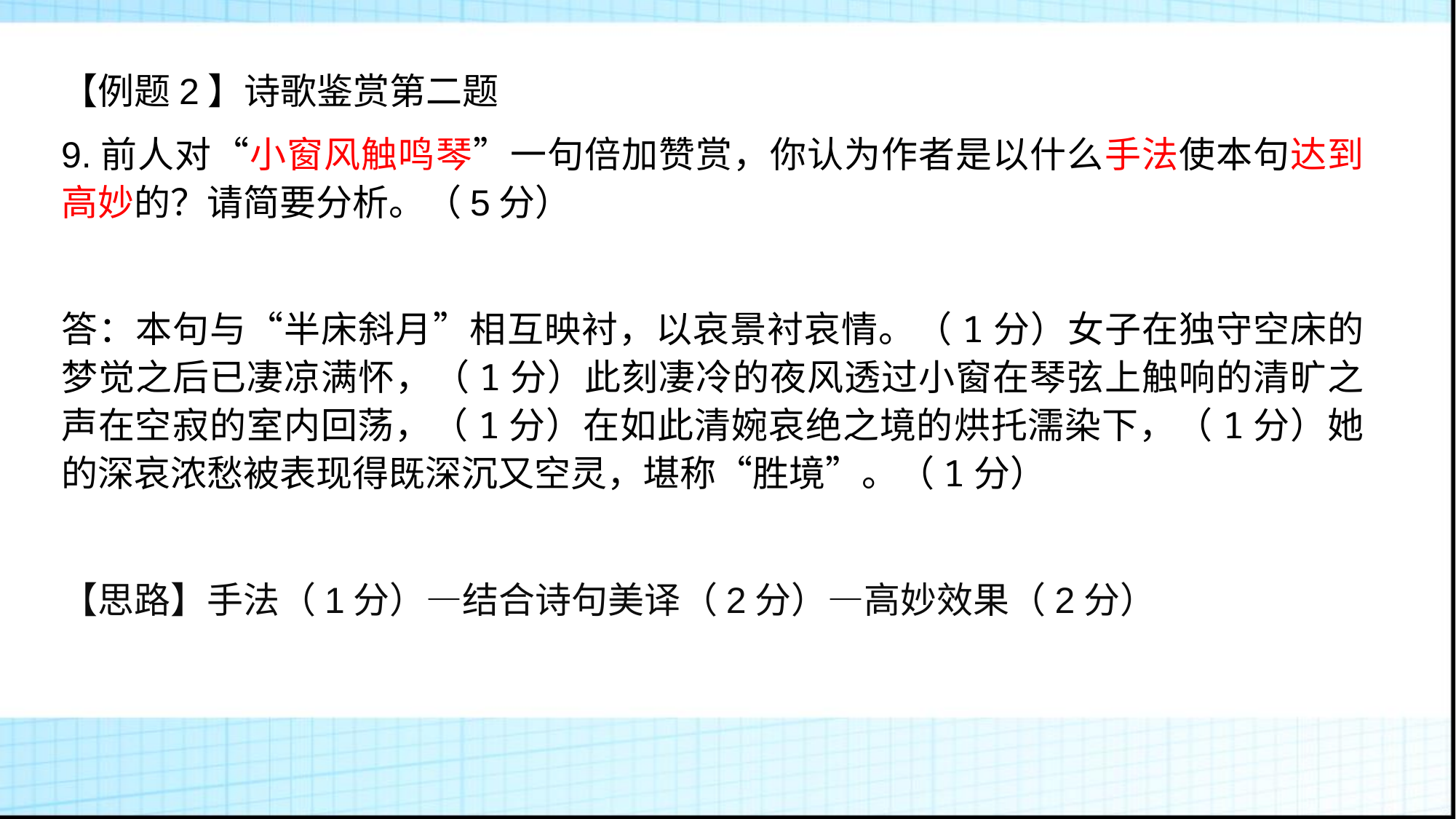

【例题2】诗歌鉴赏第二题
9.前人对“小窗风触鸣琴”一句倍加赞赏，你认为作者是以什么手法使本句达到高妙的？请简要分析。（5分）

答：本句与“半床斜月”相互映衬，以哀景衬哀情。（1分）女子在独守空床的梦觉之后已凄凉满怀，（1分）此刻凄冷的夜风透过小窗在琴弦上触响的清旷之声在空寂的室内回荡，（1分）在如此清婉哀绝之境的烘托濡染下，（1分）她的深哀浓愁被表现得既深沉又空灵，堪称“胜境”。（1分）

【思路】手法（1分）—结合诗句美译（2分）—高妙效果（2分）